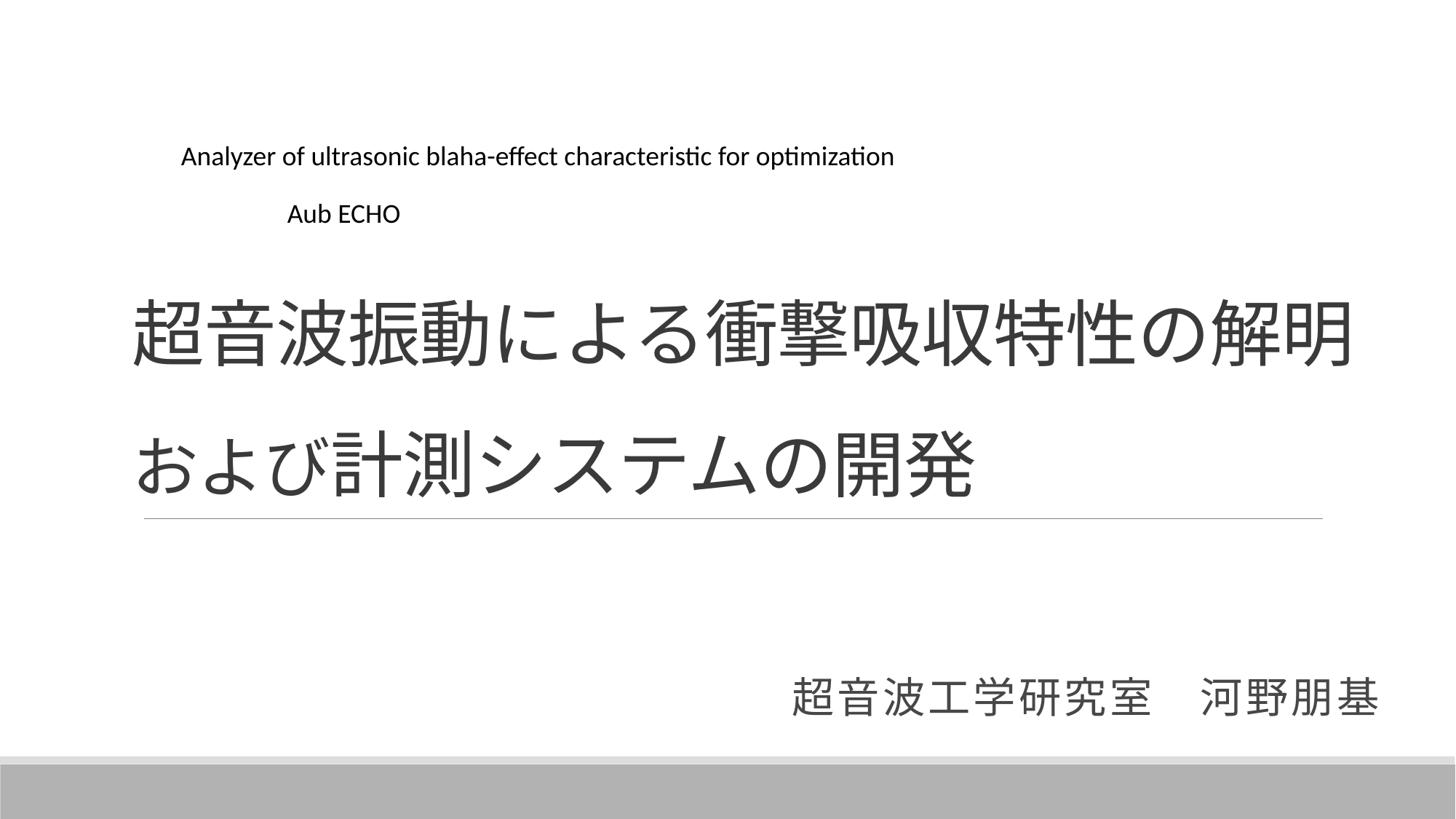

# 超音波振動による衝撃吸収特性の解明 および計測システムの開発
Analyzer of ultrasonic blaha-effect characteristic for optimization
Aub ECHO
超音波工学研究室　河野朋基